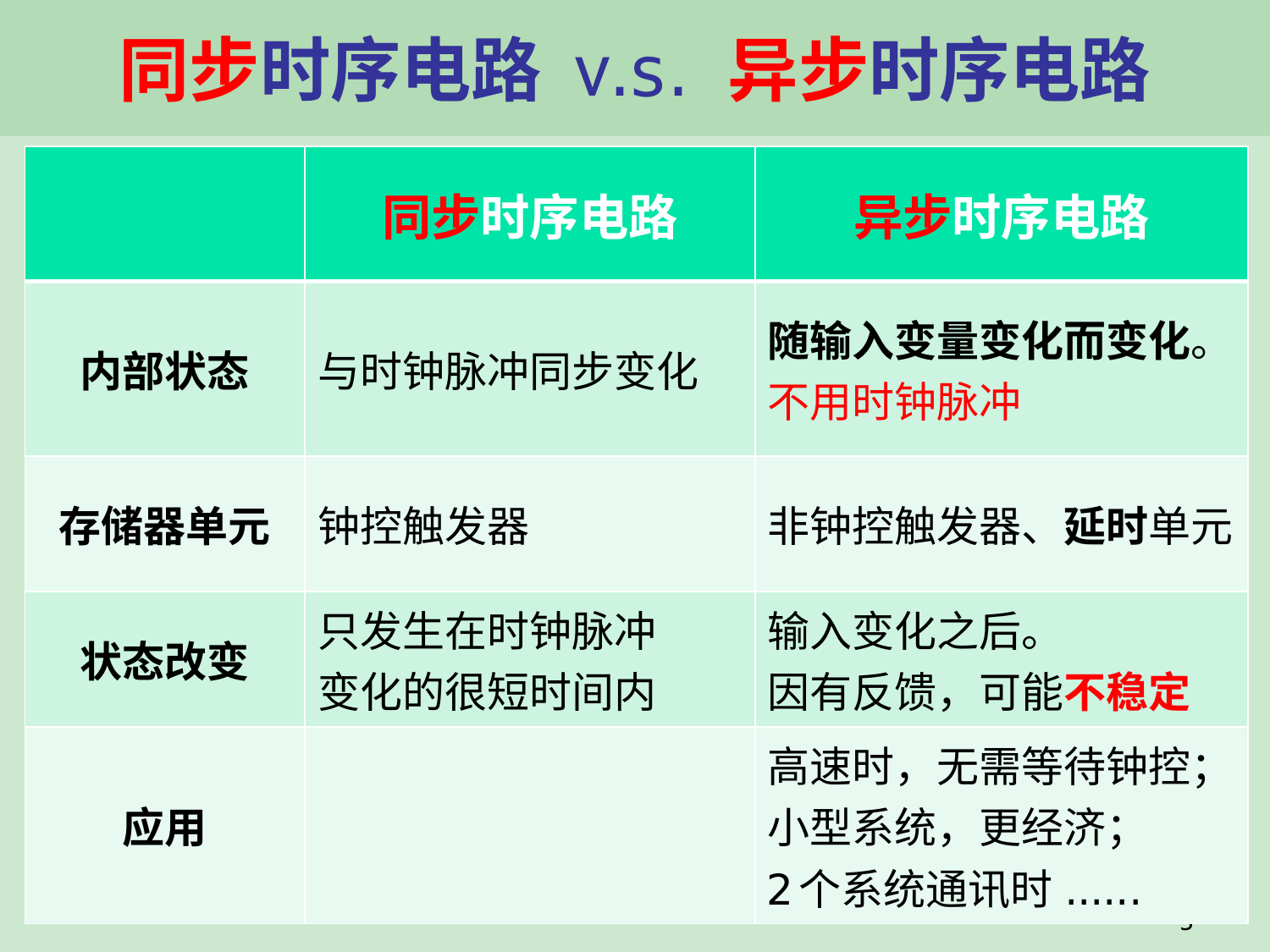

# 同步时序电路 v.s. 异步时序电路
|  | 同步时序电路 | 异步时序电路 |
| --- | --- | --- |
| 内部状态 | 与时钟脉冲同步变化 | 随输入变量变化而变化。不用时钟脉冲 |
| 存储器单元 | 钟控触发器 | 非钟控触发器、延时单元 |
| 状态改变 | 只发生在时钟脉冲 变化的很短时间内 | 输入变化之后。 因有反馈，可能不稳定 |
| 应用 |  | 高速时，无需等待钟控； 小型系统，更经济； 2个系统通讯时...... |
3